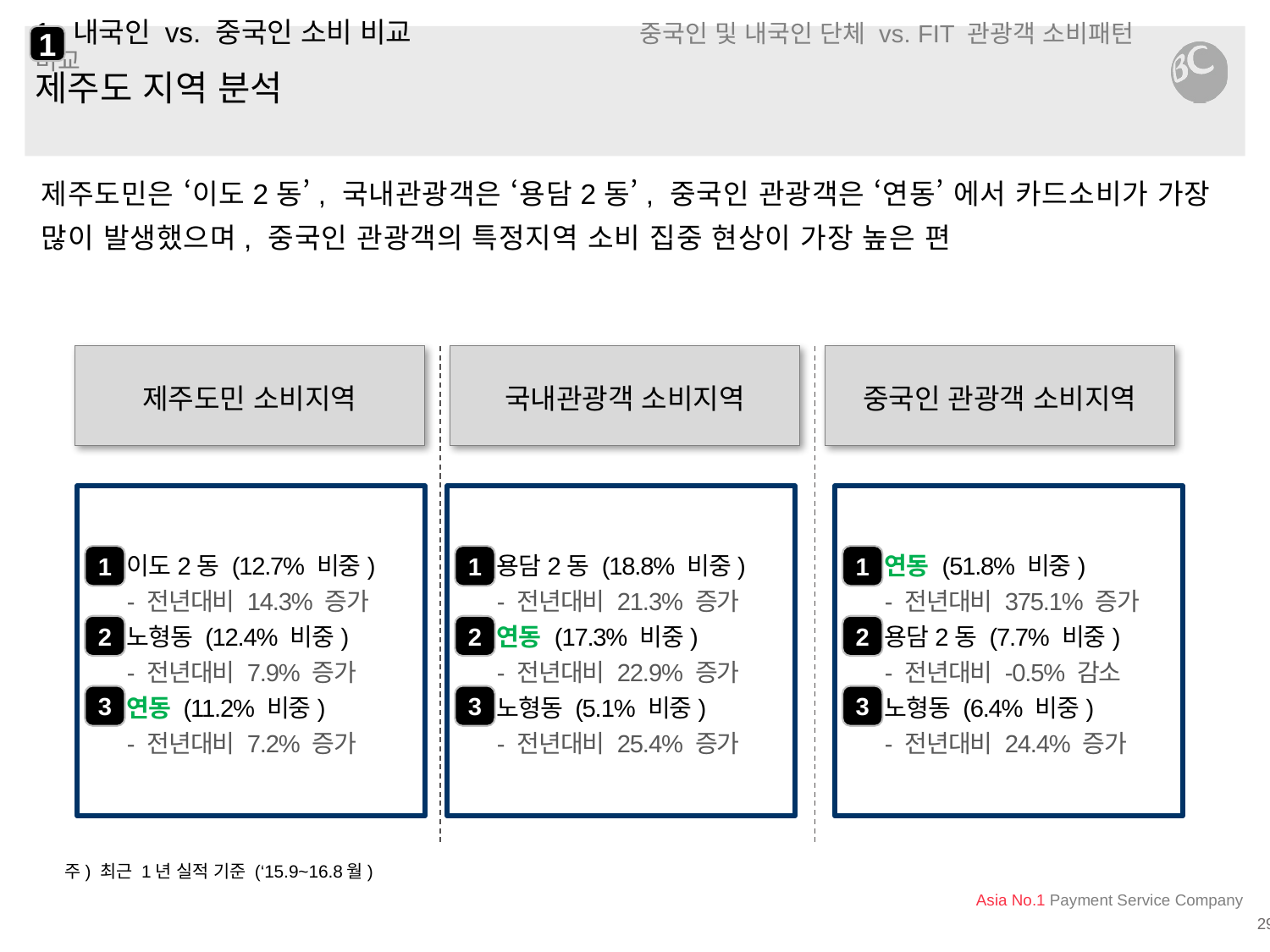

1
# 1. 내국인 vs. 중국인 소비 비교                             중국인 및 내국인 단체 vs. FIT 관광객 소비패턴 비교
제주도 지역 분석
제주도민은 ‘이도2동’, 국내관광객은 ‘용담2동’, 중국인 관광객은 ‘연동’ 에서 카드소비가 가장 많이 발생했으며, 중국인 관광객의 특정지역 소비 집중 현상이 가장 높은 편
제주도민 소비지역
국내관광객 소비지역
중국인 관광객 소비지역
이도2동 (12.7% 비중)
- 전년대비 14.3% 증가
노형동 (12.4% 비중)
- 전년대비 7.9% 증가
연동 (11.2% 비중)
- 전년대비 7.2% 증가
용담2동 (18.8% 비중)
- 전년대비 21.3% 증가
연동 (17.3% 비중)
- 전년대비 22.9% 증가
노형동 (5.1% 비중)
- 전년대비 25.4% 증가
연동 (51.8% 비중)
- 전년대비 375.1% 증가
용담2동 (7.7% 비중)
- 전년대비 -0.5% 감소
노형동 (6.4% 비중)
- 전년대비 24.4% 증가
1
1
1
2
2
2
3
3
3
주) 최근 1년 실적 기준 (‘15.9~16.8월)